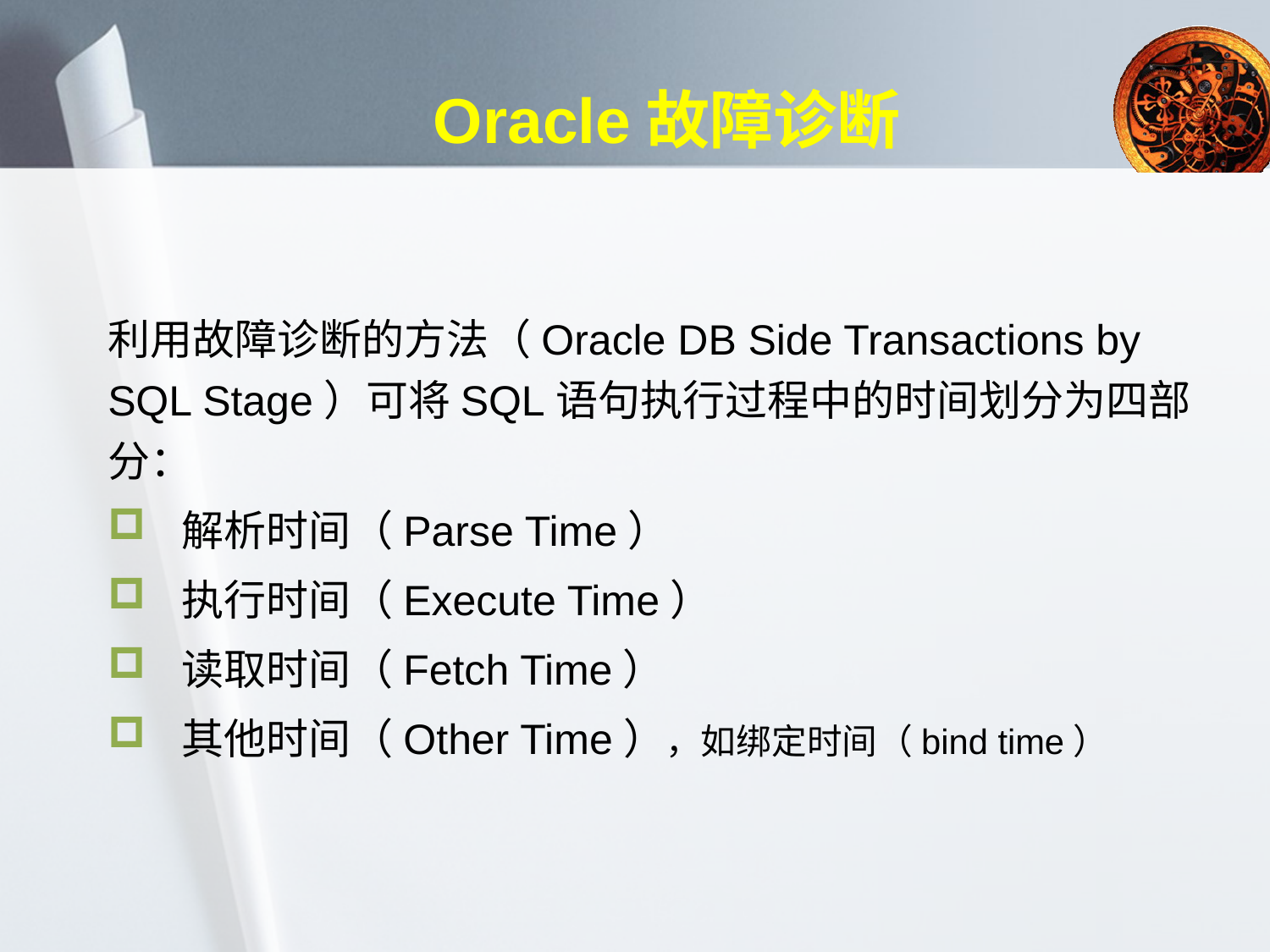

# Oracle故障诊断
利用故障诊断的方法（Oracle DB Side Transactions by SQL Stage）可将SQL语句执行过程中的时间划分为四部分：
解析时间（Parse Time）
执行时间（Execute Time）
读取时间（Fetch Time）
其他时间（Other Time），如绑定时间（bind time）